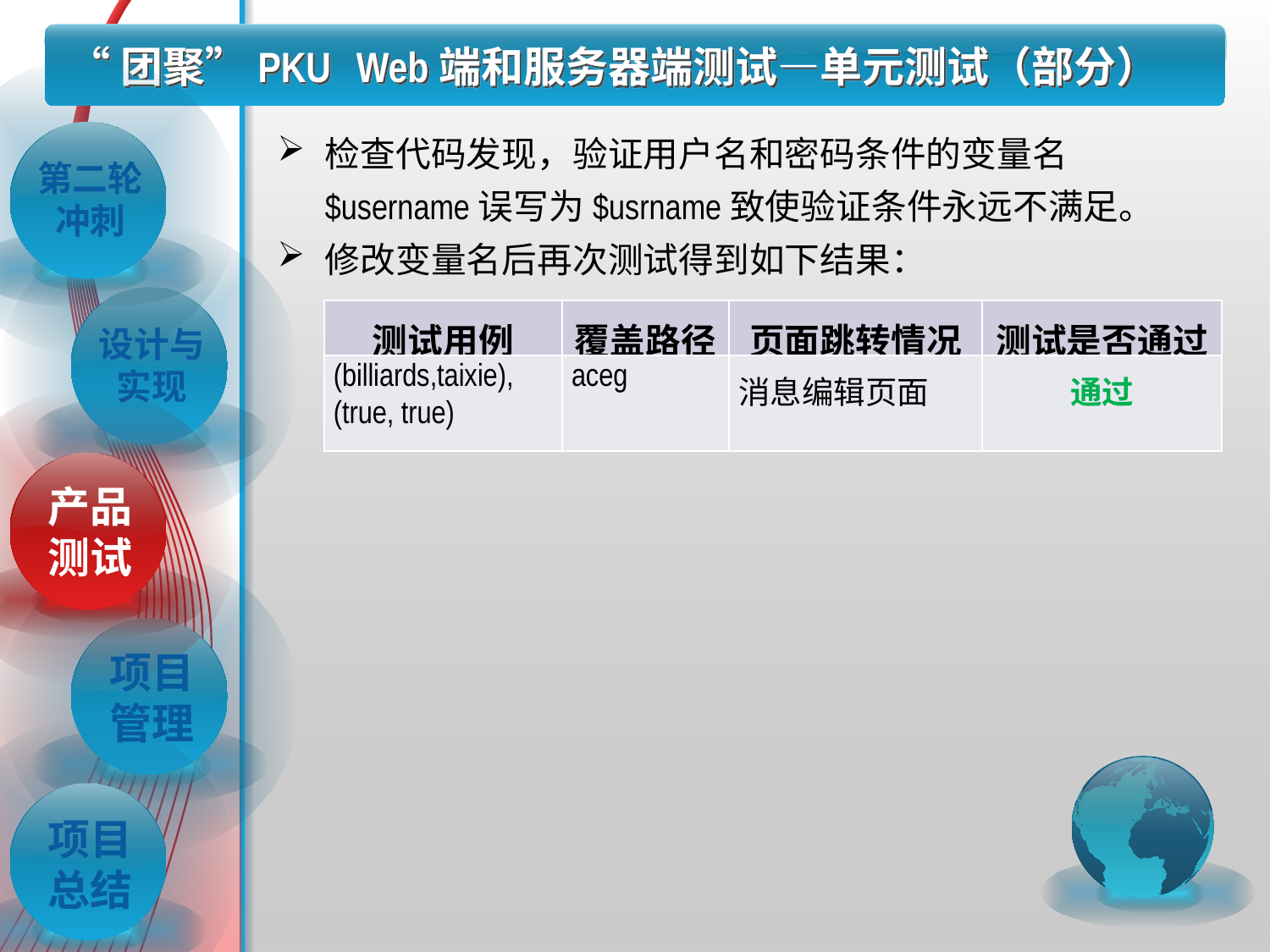

# “团聚”PKU Web端和服务器端测试—单元测试（部分）

检查代码发现，验证用户名和密码条件的变量名$username误写为$usrname致使验证条件永远不满足。
修改变量名后再次测试得到如下结果：
第二轮冲刺

| 测试用例 | 覆盖路径 | 页面跳转情况 | 测试是否通过 |
| --- | --- | --- | --- |
| (billiards,taixie), (true, true) | aceg | 消息编辑页面 | 通过 |
设计与实现

产品测试

项目管理

项目总结